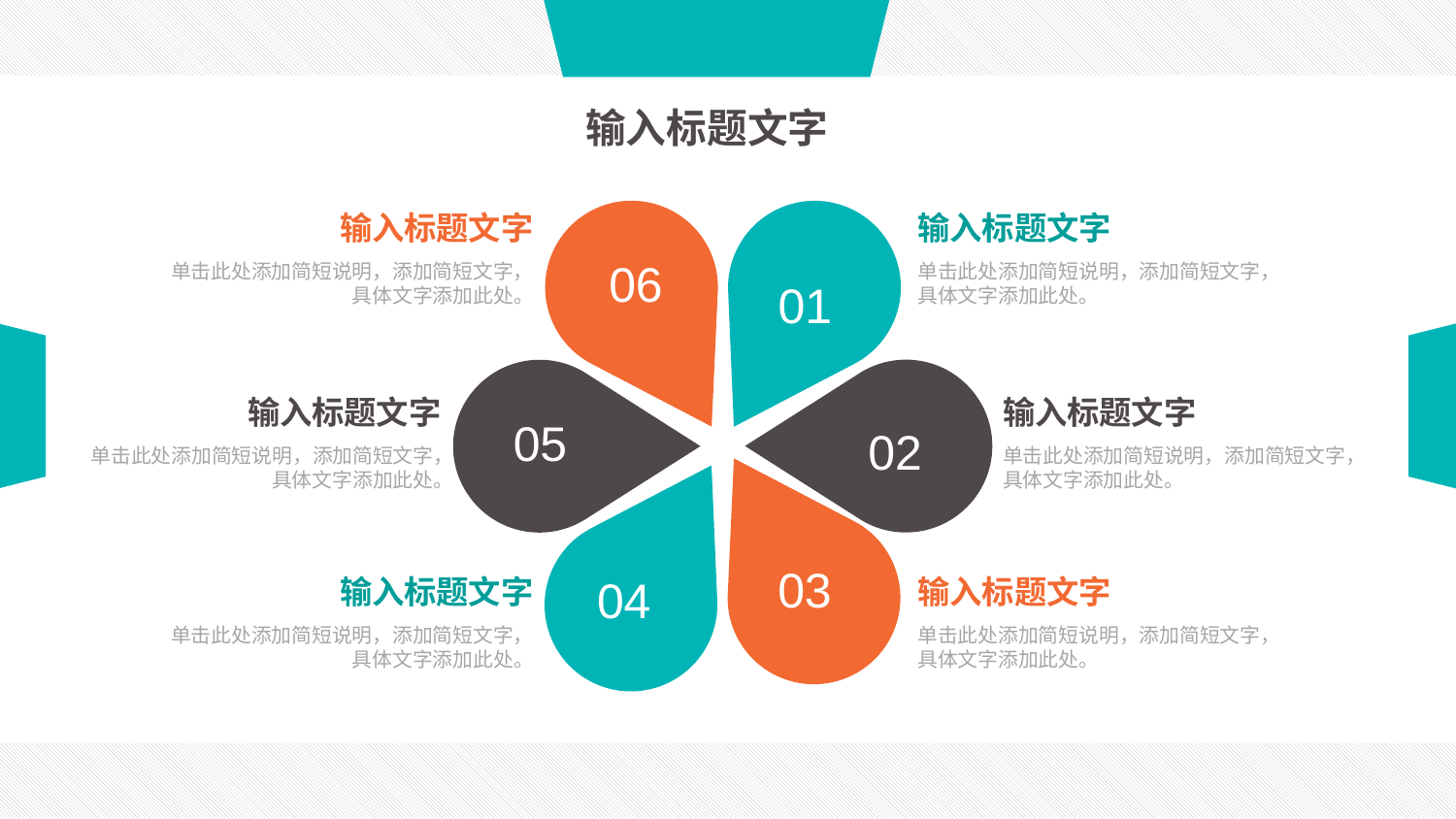

输入标题文字

输入标题文字
输入标题文字
06
单击此处添加简短说明，添加简短文字，
具体文字添加此处。
单击此处添加简短说明，添加简短文字，
具体文字添加此处。
01

输入标题文字
输入标题文字
05
02
单击此处添加简短说明，添加简短文字，
具体文字添加此处。
单击此处添加简短说明，添加简短文字，
具体文字添加此处。

03
04
输入标题文字
输入标题文字
单击此处添加简短说明，添加简短文字，
具体文字添加此处。
单击此处添加简短说明，添加简短文字，
具体文字添加此处。